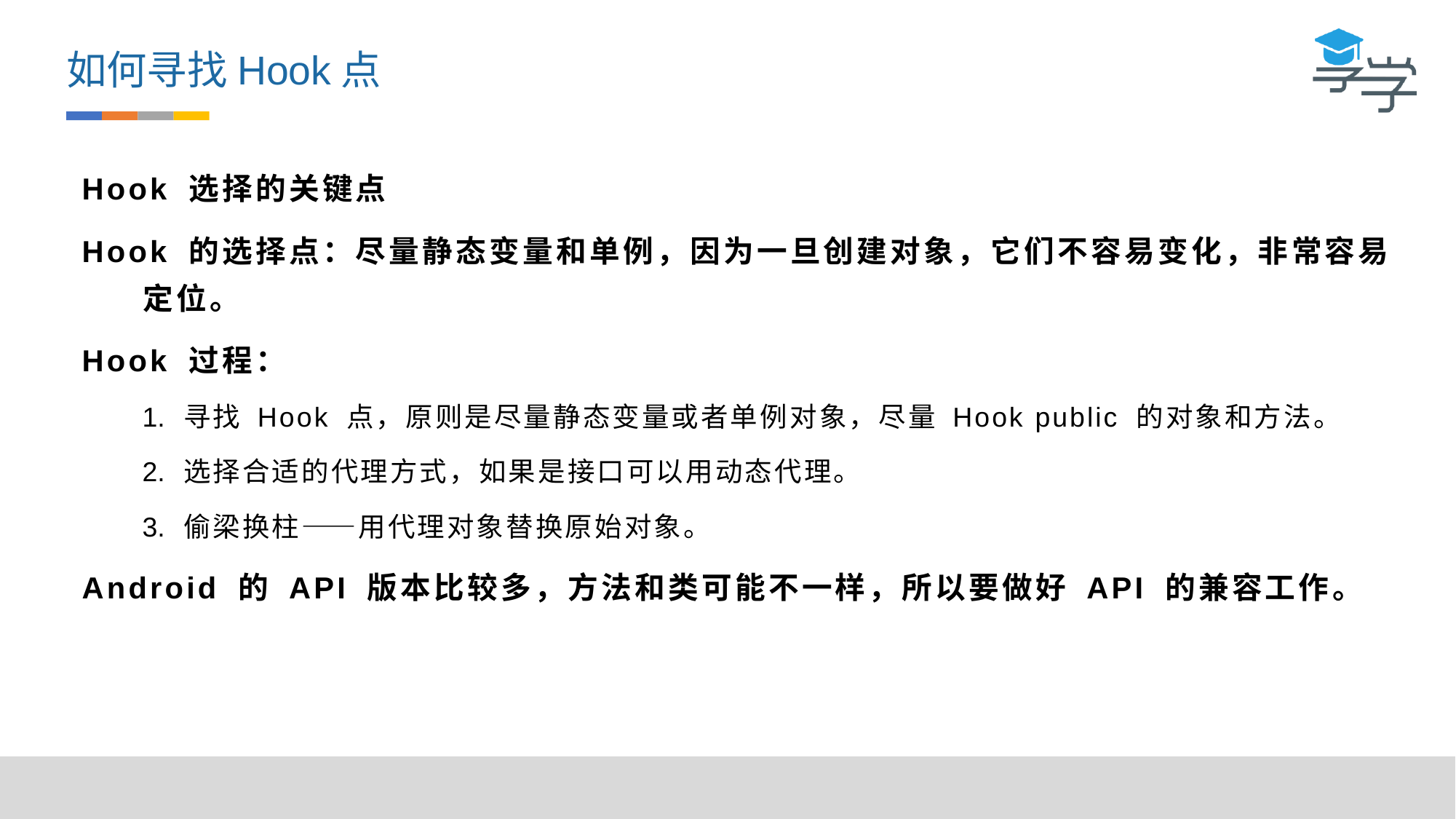

如何寻找Hook点

Hook 选择的关键点
Hook 的选择点：尽量静态变量和单例，因为一旦创建对象，它们不容易变化，非常容易定位。
Hook 过程：
寻找 Hook 点，原则是尽量静态变量或者单例对象，尽量 Hook public 的对象和方法。
选择合适的代理方式，如果是接口可以用动态代理。
偷梁换柱——用代理对象替换原始对象。
Android 的 API 版本比较多，方法和类可能不一样，所以要做好 API 的兼容工作。